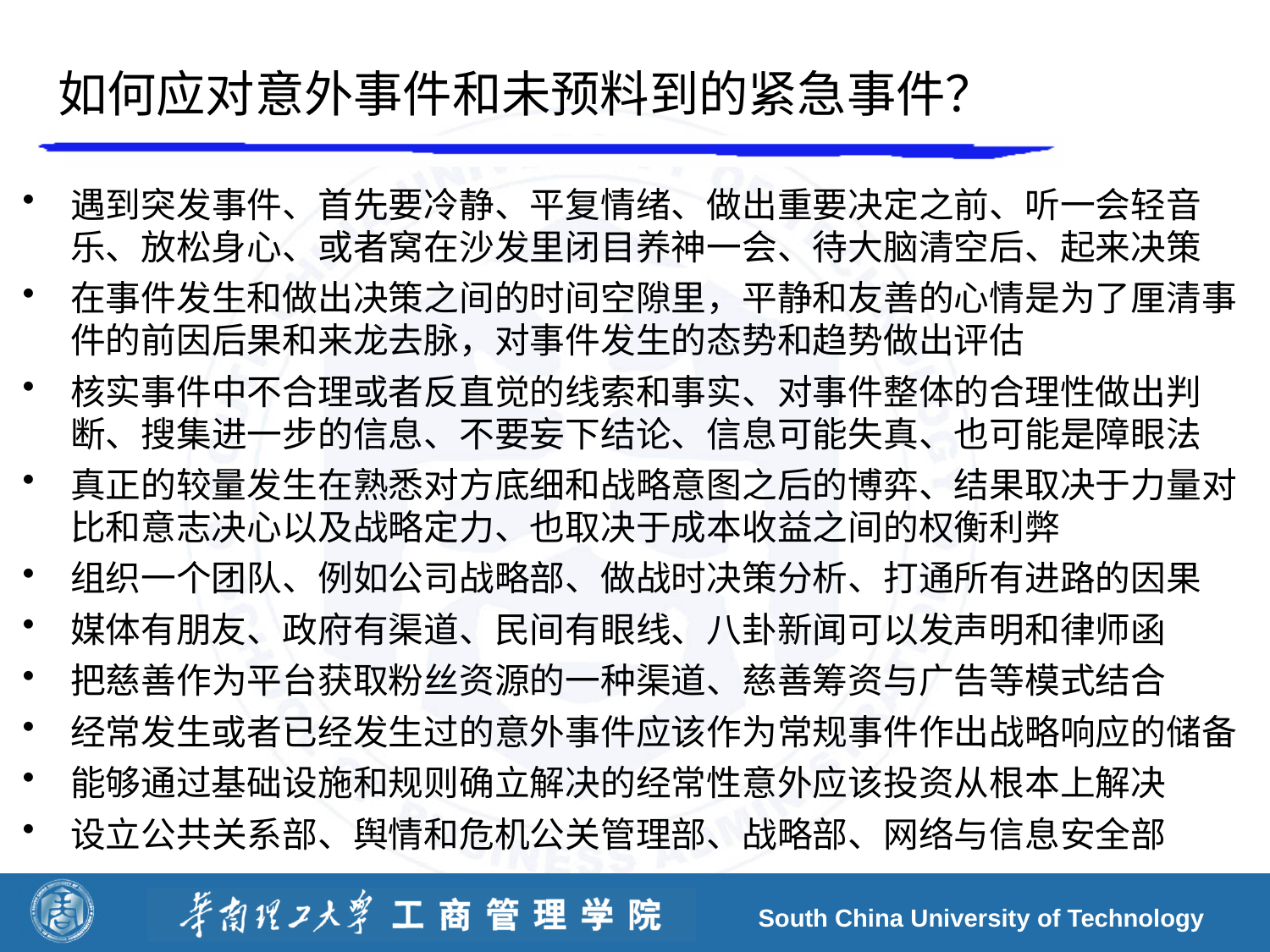

# 如何应对意外事件和未预料到的紧急事件？
遇到突发事件、首先要冷静、平复情绪、做出重要决定之前、听一会轻音乐、放松身心、或者窝在沙发里闭目养神一会、待大脑清空后、起来决策
在事件发生和做出决策之间的时间空隙里，平静和友善的心情是为了厘清事件的前因后果和来龙去脉，对事件发生的态势和趋势做出评估
核实事件中不合理或者反直觉的线索和事实、对事件整体的合理性做出判断、搜集进一步的信息、不要妄下结论、信息可能失真、也可能是障眼法
真正的较量发生在熟悉对方底细和战略意图之后的博弈、结果取决于力量对比和意志决心以及战略定力、也取决于成本收益之间的权衡利弊
组织一个团队、例如公司战略部、做战时决策分析、打通所有进路的因果
媒体有朋友、政府有渠道、民间有眼线、八卦新闻可以发声明和律师函
把慈善作为平台获取粉丝资源的一种渠道、慈善筹资与广告等模式结合
经常发生或者已经发生过的意外事件应该作为常规事件作出战略响应的储备
能够通过基础设施和规则确立解决的经常性意外应该投资从根本上解决
设立公共关系部、舆情和危机公关管理部、战略部、网络与信息安全部
South China University of Technology